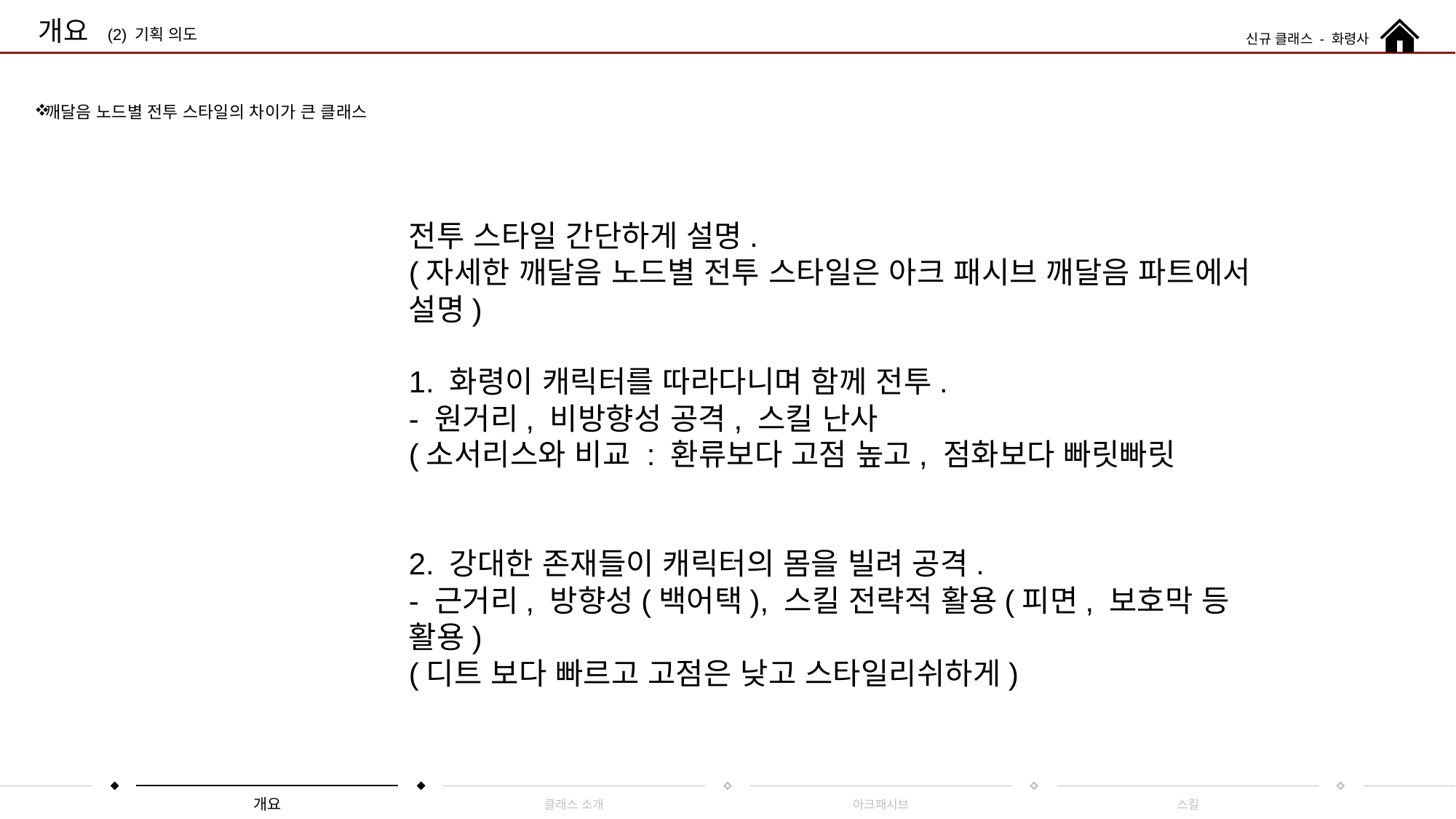

개요
(2) 기획 의도

신규 클래스 - 화령사

깨달음 노드별 전투 스타일의 차이가 큰 클래스
전투 스타일 간단하게 설명.
(자세한 깨달음 노드별 전투 스타일은 아크 패시브 깨달음 파트에서 설명)
1. 화령이 캐릭터를 따라다니며 함께 전투.
- 원거리, 비방향성 공격, 스킬 난사
(소서리스와 비교 : 환류보다 고점 높고, 점화보다 빠릿빠릿

2. 강대한 존재들이 캐릭터의 몸을 빌려 공격.
- 근거리, 방향성(백어택), 스킬 전략적 활용(피면, 보호막 등 활용)
(디트 보다 빠르고 고점은 낮고 스타일리쉬하게)

개요
클래스 소개
아크패시브
스킬